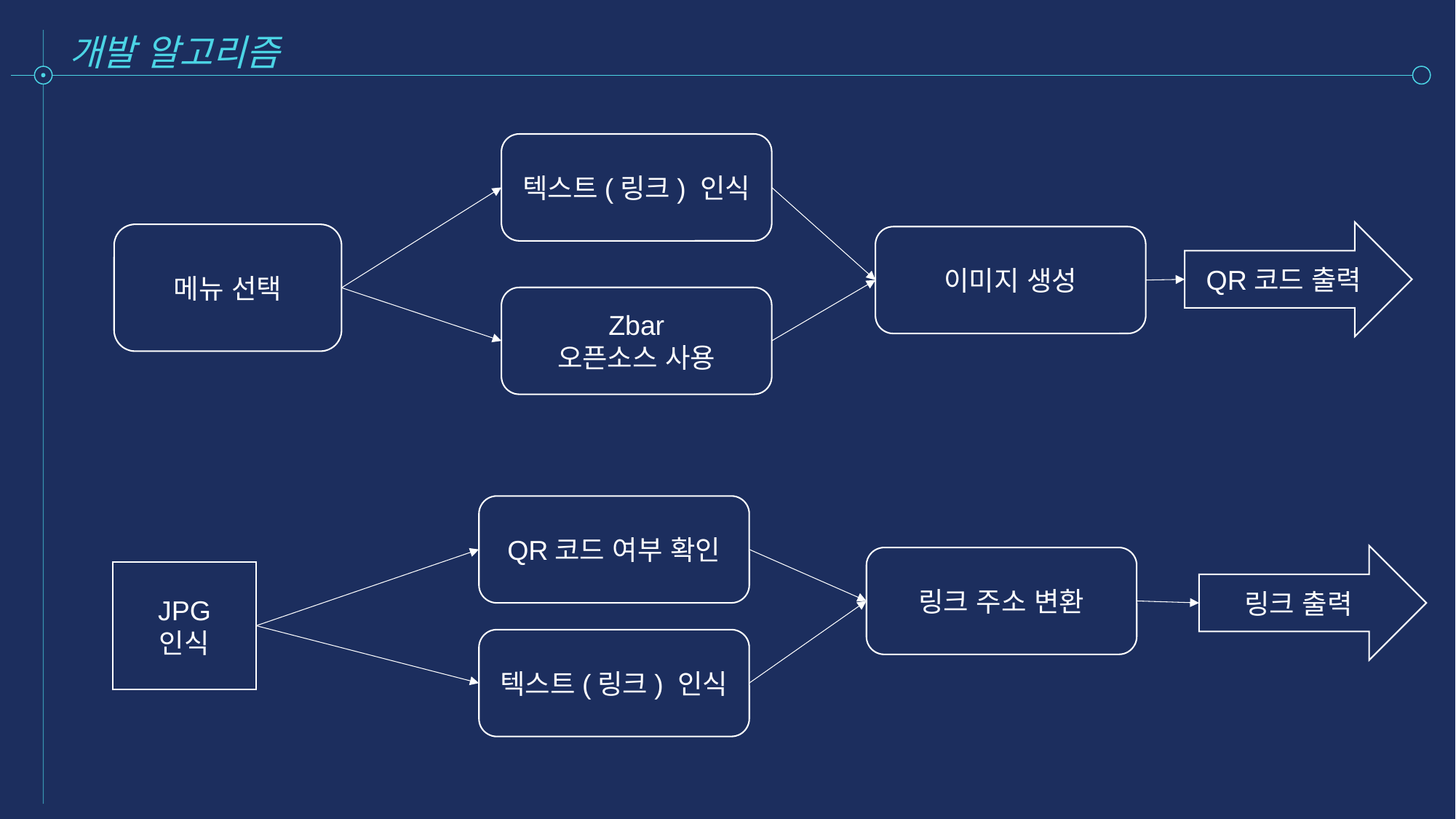

개발 알고리즘

텍스트(링크) 인식
QR코드 출력
메뉴 선택
이미지 생성
Zbar
오픈소스 사용
QR코드 여부 확인
링크 출력
링크 주소 변환
JPG
인식
텍스트(링크) 인식